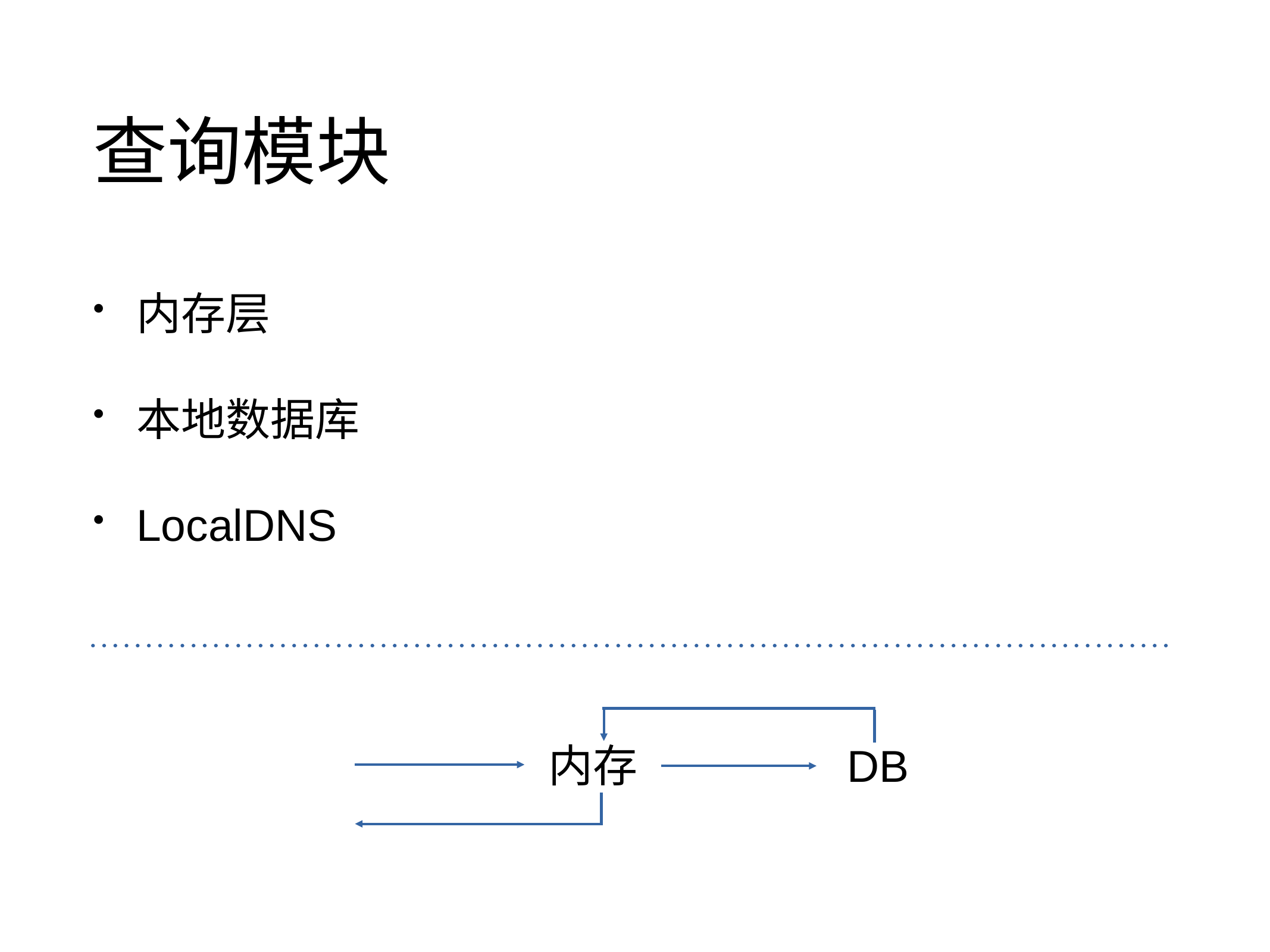

# 查询模块
内存层
本地数据库
LocalDNS

DB
内存